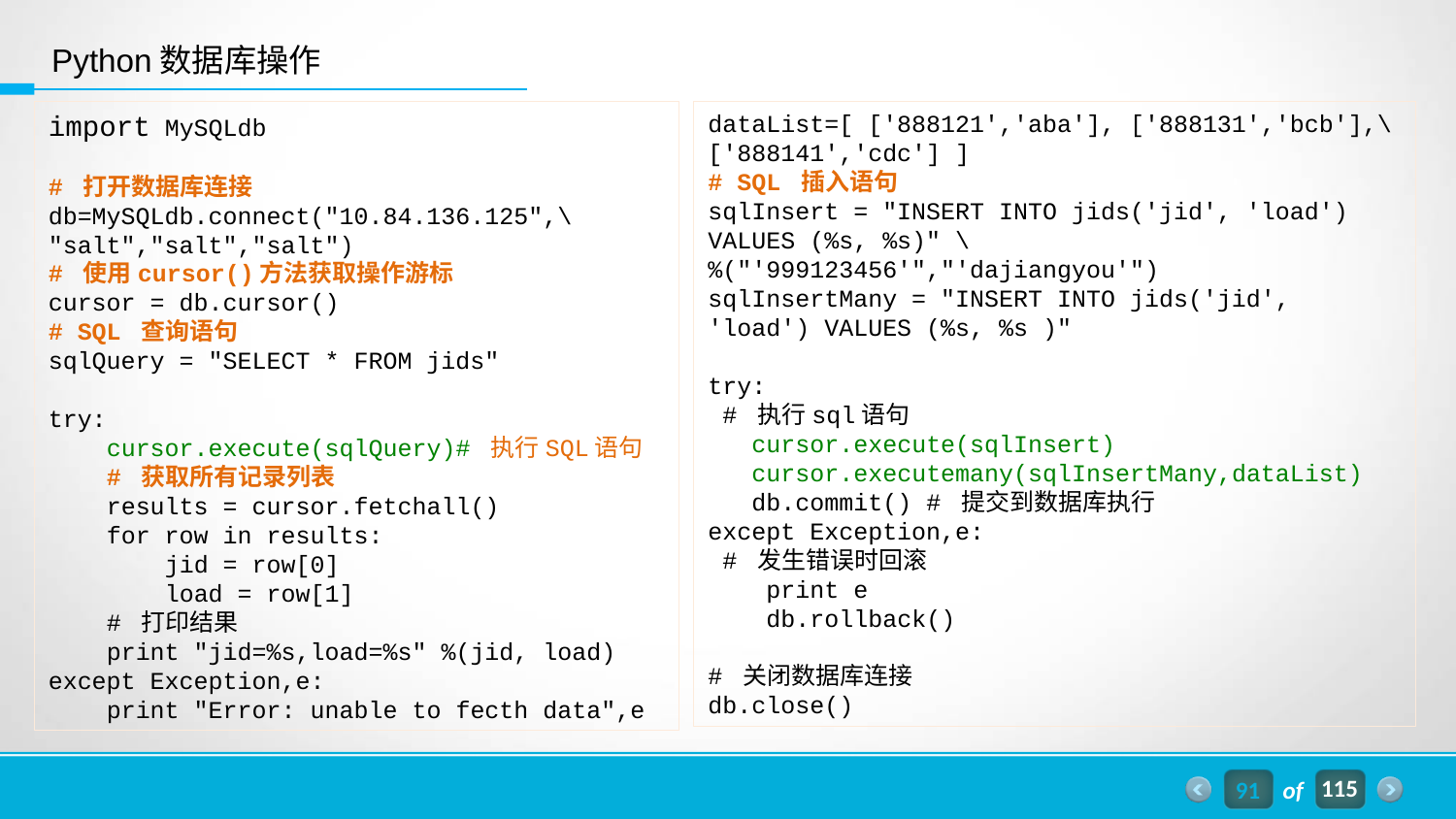

Python数据库操作

import MySQLdb

# 打开数据库连接
db=MySQLdb.connect("10.84.136.125",\
"salt","salt","salt")
# 使用cursor()方法获取操作游标
cursor = db.cursor()
# SQL 查询语句
sqlQuery = "SELECT * FROM jids"

try:
    cursor.execute(sqlQuery)# 执行SQL语句
    # 获取所有记录列表
    results = cursor.fetchall()
    for row in results:
        jid = row[0]
        load = row[1]
    # 打印结果
    print "jid=%s,load=%s" %(jid, load)
except Exception,e:
    print "Error: unable to fecth data",e
dataList=[ ['888121','aba'], ['888131','bcb'],\ ['888141','cdc'] ]
# SQL 插入语句
sqlInsert = "INSERT INTO jids('jid', 'load') VALUES (%s, %s)" \
%("'999123456'","'dajiangyou'")
sqlInsertMany = "INSERT INTO jids('jid', 'load') VALUES (%s, %s )"

try:
 # 执行sql语句
   cursor.execute(sqlInsert)
   cursor.executemany(sqlInsertMany,dataList)
   db.commit() # 提交到数据库执行
except Exception,e:
 # 发生错误时回滚
    print e
    db.rollback()

# 关闭数据库连接
db.close()
91